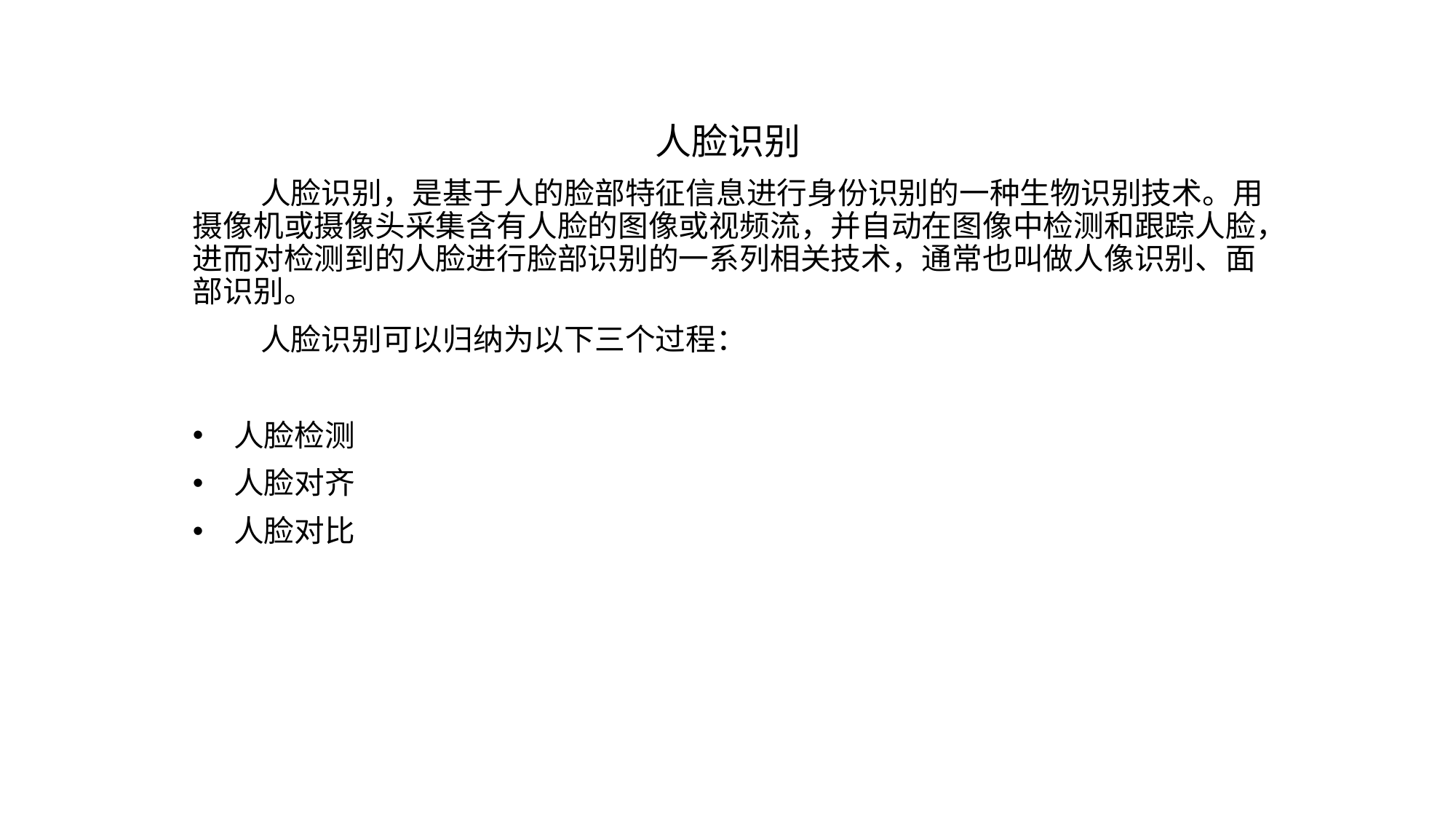

人脸识别
         人脸识别，是基于人的脸部特征信息进行身份识别的一种生物识别技术。用摄像机或摄像头采集含有人脸的图像或视频流，并自动在图像中检测和跟踪人脸，进而对检测到的人脸进行脸部识别的一系列相关技术，通常也叫做人像识别、面部识别。
         人脸识别可以归纳为以下三个过程：

人脸检测
人脸对齐
人脸对比